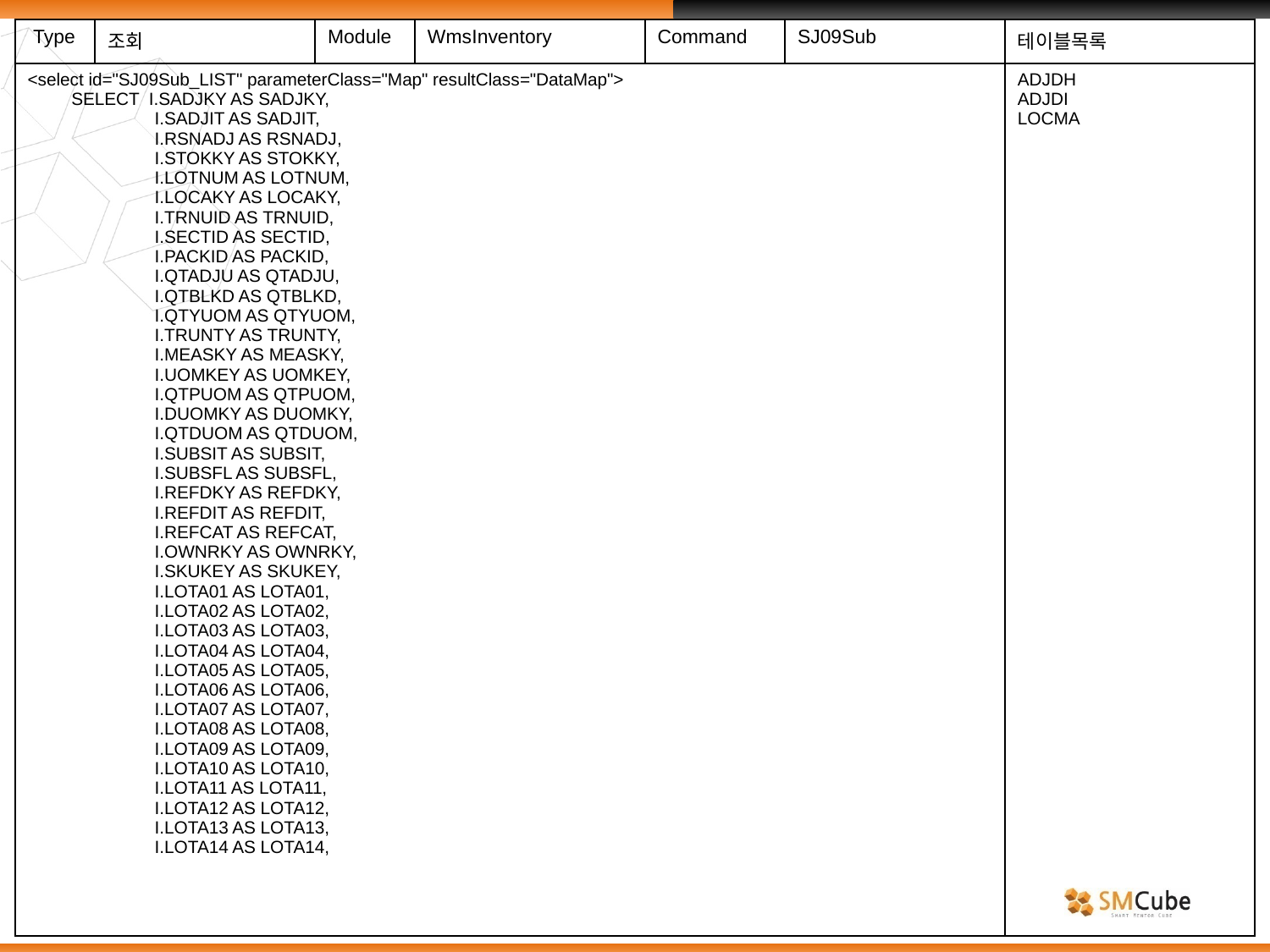

| Type | 조회 | Module | WmsInventory | Command | SJ09Sub | 테이블목록 |
| --- | --- | --- | --- | --- | --- | --- |
| <select id="SJ09Sub\_LIST" parameterClass="Map" resultClass="DataMap"> SELECT I.SADJKY AS SADJKY, I.SADJIT AS SADJIT, I.RSNADJ AS RSNADJ, I.STOKKY AS STOKKY, I.LOTNUM AS LOTNUM, I.LOCAKY AS LOCAKY, I.TRNUID AS TRNUID, I.SECTID AS SECTID, I.PACKID AS PACKID, I.QTADJU AS QTADJU, I.QTBLKD AS QTBLKD, I.QTYUOM AS QTYUOM, I.TRUNTY AS TRUNTY, I.MEASKY AS MEASKY, I.UOMKEY AS UOMKEY, I.QTPUOM AS QTPUOM, I.DUOMKY AS DUOMKY, I.QTDUOM AS QTDUOM, I.SUBSIT AS SUBSIT, I.SUBSFL AS SUBSFL, I.REFDKY AS REFDKY, I.REFDIT AS REFDIT, I.REFCAT AS REFCAT, I.OWNRKY AS OWNRKY, I.SKUKEY AS SKUKEY, I.LOTA01 AS LOTA01, I.LOTA02 AS LOTA02, I.LOTA03 AS LOTA03, I.LOTA04 AS LOTA04, I.LOTA05 AS LOTA05, I.LOTA06 AS LOTA06, I.LOTA07 AS LOTA07, I.LOTA08 AS LOTA08, I.LOTA09 AS LOTA09, I.LOTA10 AS LOTA10, I.LOTA11 AS LOTA11, I.LOTA12 AS LOTA12, I.LOTA13 AS LOTA13, I.LOTA14 AS LOTA14, |  |  |  |  |  | ADJDH ADJDI LOCMA |